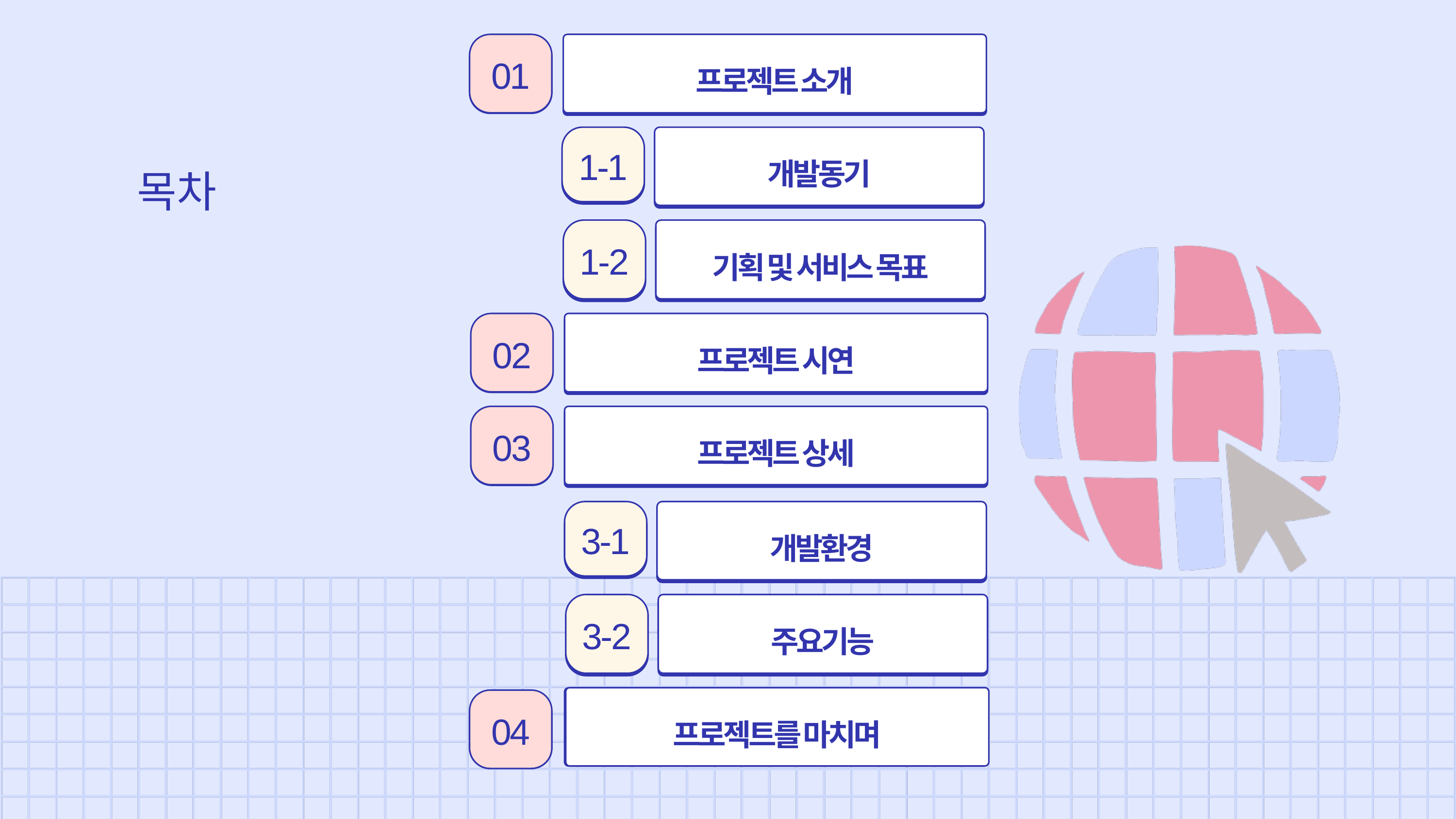

01

프로젝트 소개

01

인공지능 소개

1-1

개발동기

01

인공지능 소개
목차

1-2

기획 및 서비스 목표

01

인공지능 소개

02

프로젝트 시연

01

인공지능 소개

03

프로젝트 상세

01

인공지능 소개

3-1

개발환경

01

인공지능 소개

3-2

주요기능

01

인공지능 소개

프로젝트를 마치며

인공지능 소개

04

01